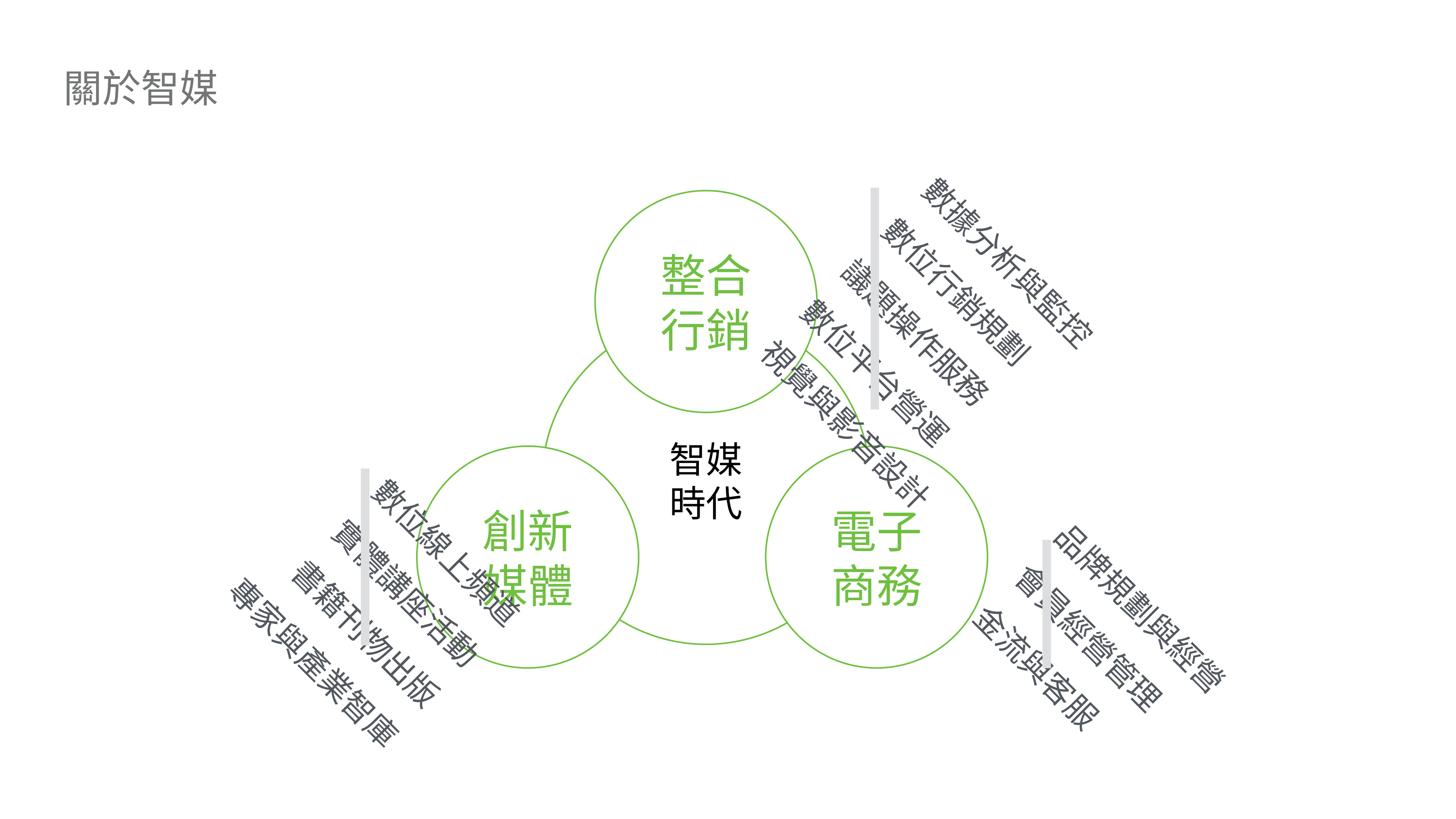

# 關於智媒

數據分析與監控
數位行銷規劃
議題操作服務
數位平台營運
視覺與影音設計
整合
行銷

智媒
時代
電子
商務
創新
媒體

數位線上頻道
實體講座活動
書籍刊物出版
專家與產業智庫

品牌規劃與經營
會員經營管理
金流與客服